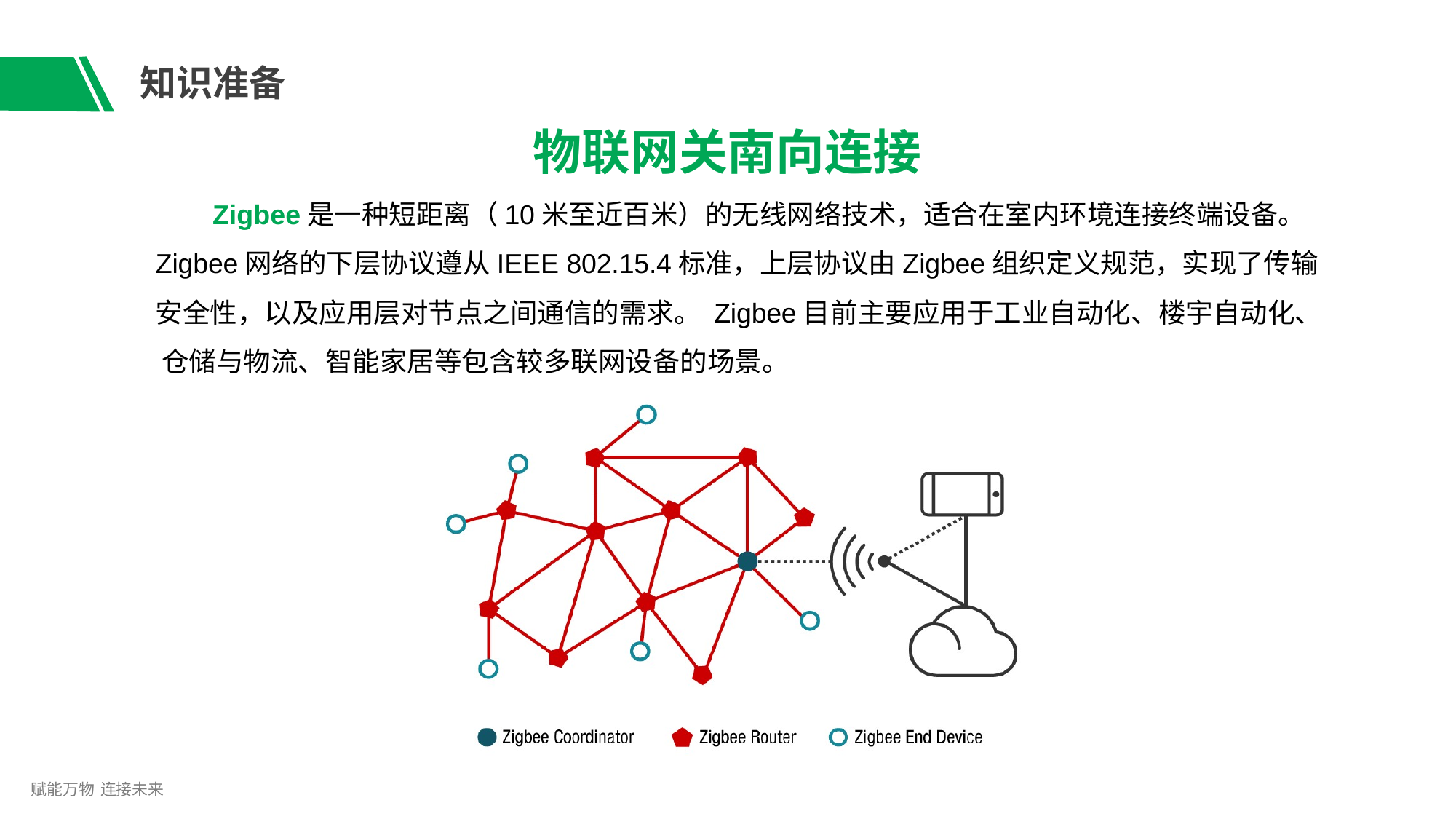

# 知识准备
物联网关南向连接
Zigbee是一种短距离（10米至近百米）的无线网络技术，适合在室内环境连接终端设备。
Zigbee网络的下层协议遵从IEEE 802.15.4标准，上层协议由Zigbee组织定义规范，实现了传输 安全性，以及应用层对节点之间通信的需求。 Zigbee目前主要应用于工业自动化、楼宇自动化、 仓储与物流、智能家居等包含较多联网设备的场景。

赋能万物 连接未来